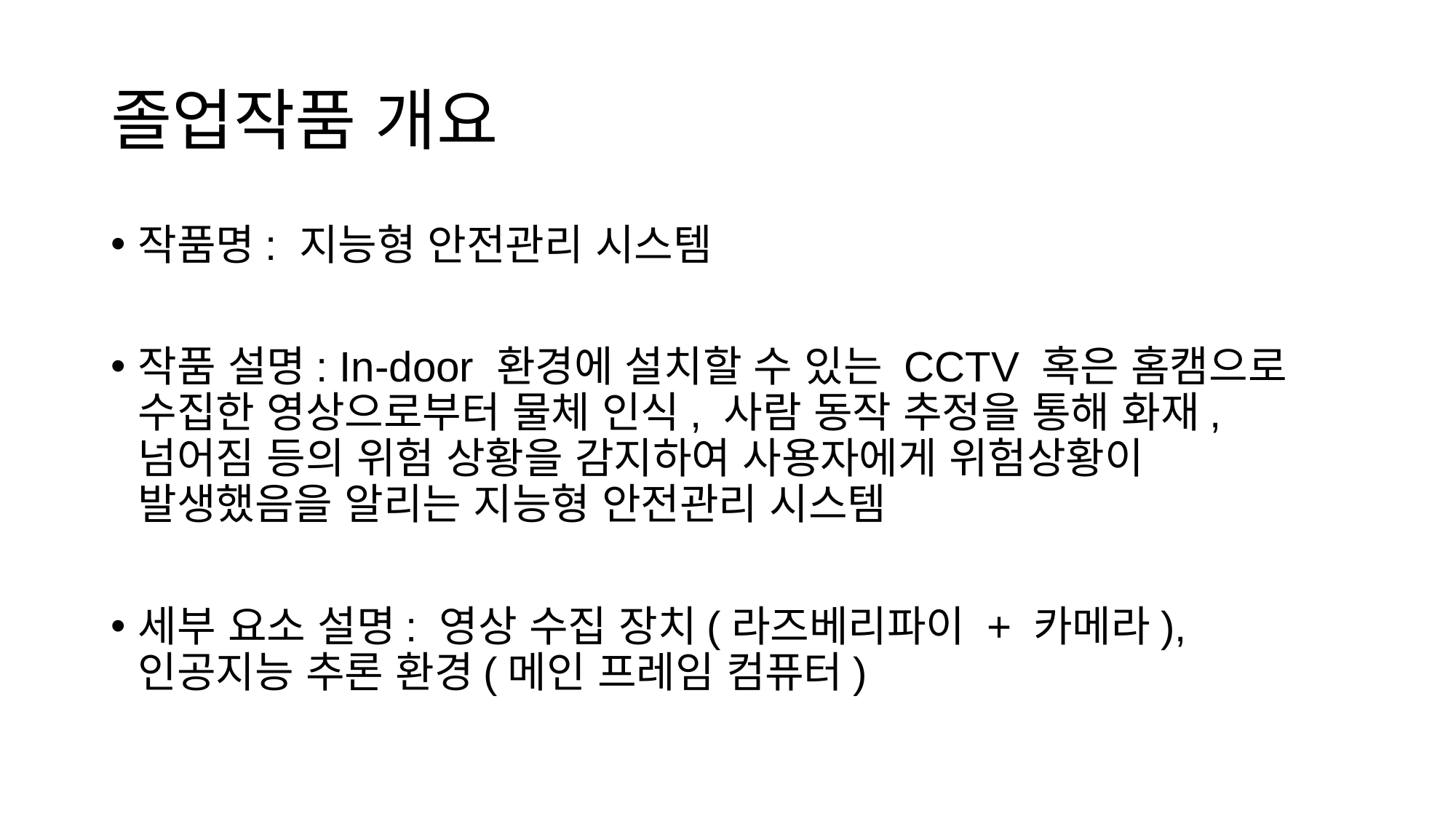

# 졸업작품 개요
작품명: 지능형 안전관리 시스템

작품 설명: In-door 환경에 설치할 수 있는 CCTV 혹은 홈캠으로 수집한 영상으로부터 물체 인식, 사람 동작 추정을 통해 화재, 넘어짐 등의 위험 상황을 감지하여 사용자에게 위험상황이 발생했음을 알리는 지능형 안전관리 시스템

세부 요소 설명: 영상 수집 장치(라즈베리파이 + 카메라), 인공지능 추론 환경(메인 프레임 컴퓨터)